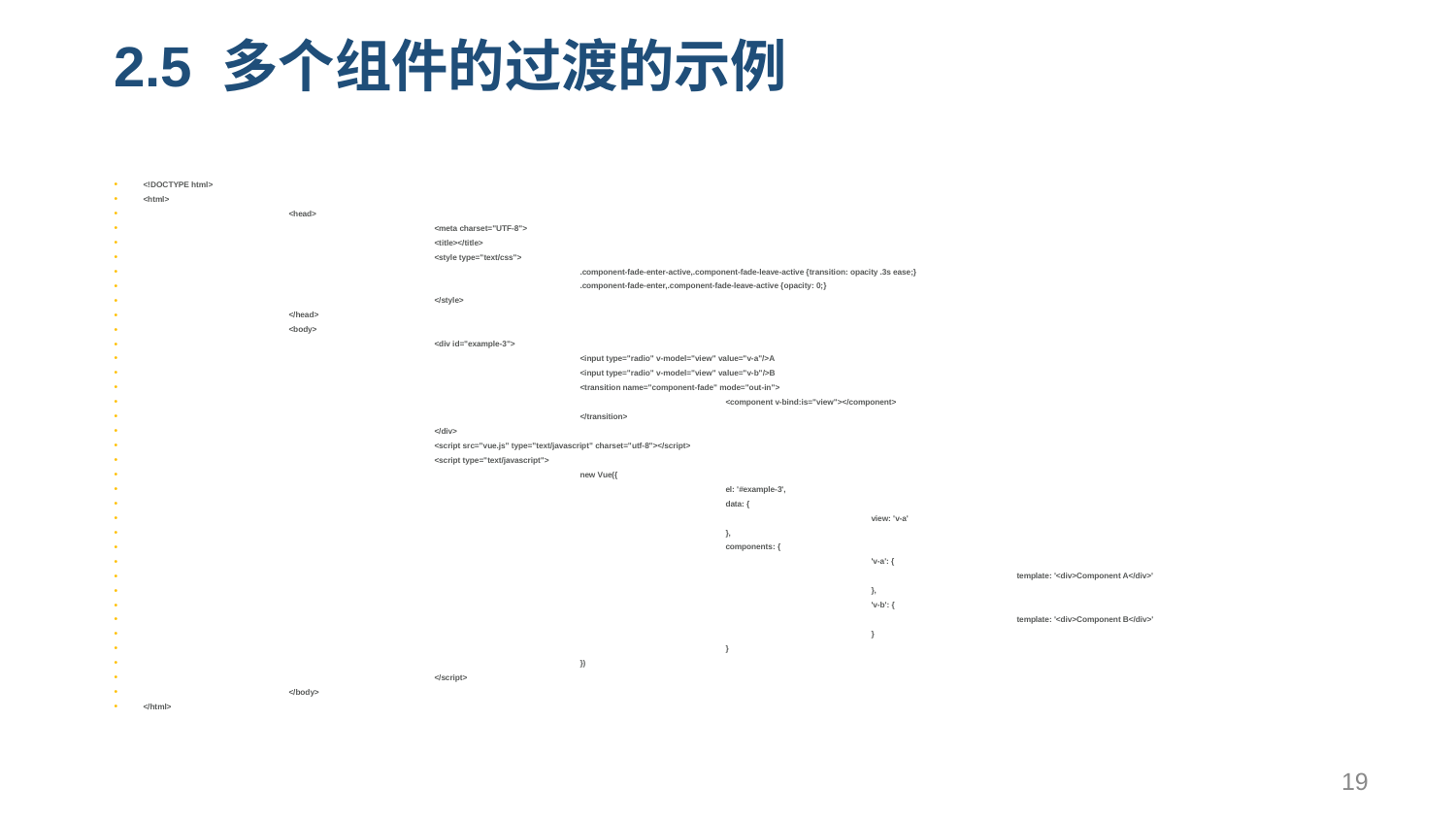

# 2.5 多个组件的过渡的示例
<!DOCTYPE html>
<html>
	<head>
		<meta charset="UTF-8">
		<title></title>
		<style type="text/css">
			.component-fade-enter-active,.component-fade-leave-active {transition: opacity .3s ease;}
			.component-fade-enter,.component-fade-leave-active {opacity: 0;}
		</style>
	</head>
	<body>
		<div id="example-3">
			<input type="radio" v-model="view" value="v-a"/>A
			<input type="radio" v-model="view" value="v-b"/>B
			<transition name="component-fade" mode="out-in">
				<component v-bind:is="view"></component>
			</transition>
		</div>
		<script src="vue.js" type="text/javascript" charset="utf-8"></script>
		<script type="text/javascript">
			new Vue({
				el: '#example-3',
				data: {
					view: 'v-a'
				},
				components: {
					'v-a': {
						template: '<div>Component A</div>'
					},
					'v-b': {
						template: '<div>Component B</div>'
					}
				}
			})
		</script>
	</body>
</html>
19